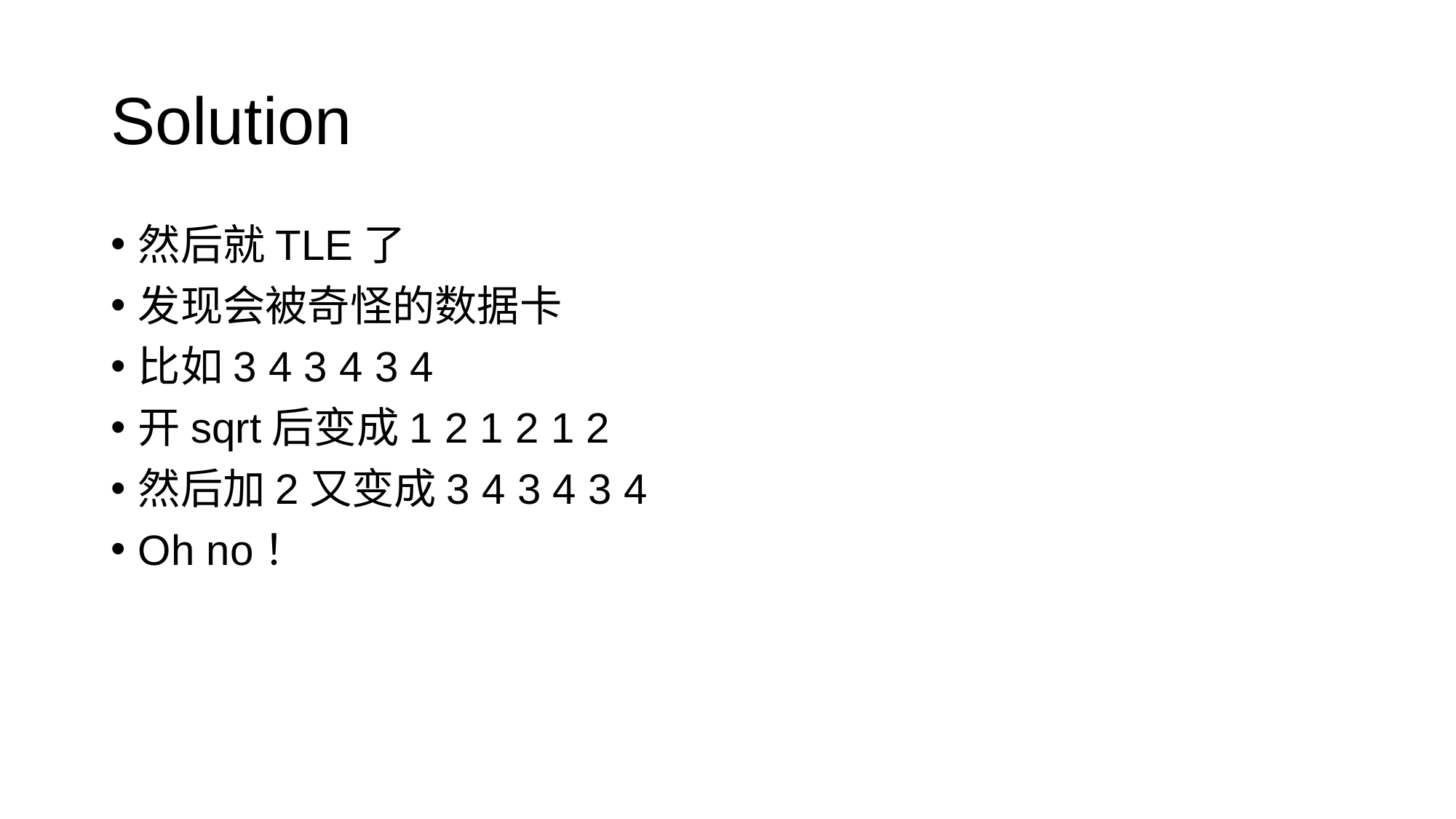

# Solution
然后就TLE了
发现会被奇怪的数据卡
比如3 4 3 4 3 4
开sqrt后变成1 2 1 2 1 2
然后加2又变成3 4 3 4 3 4
Oh no！